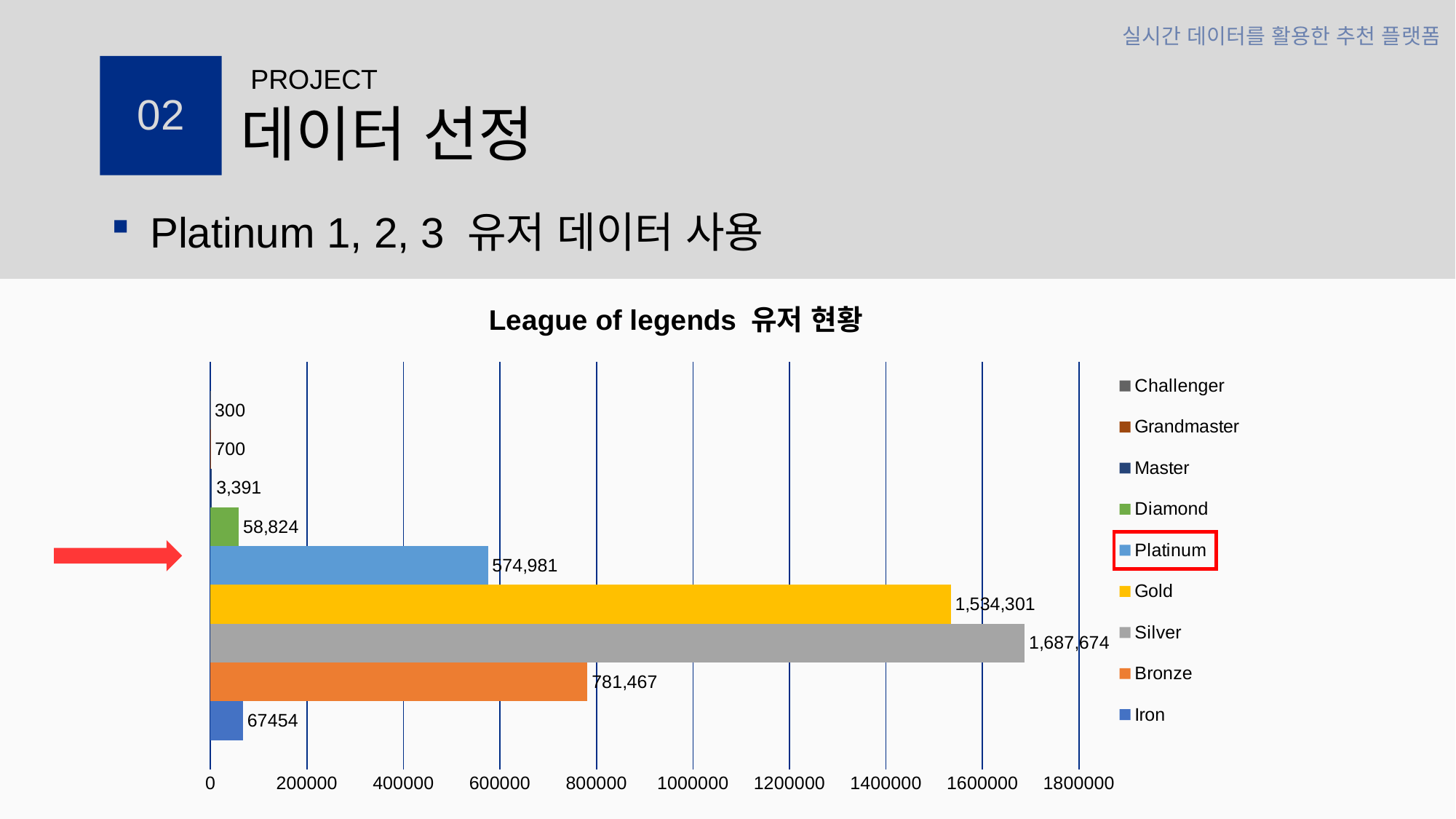

PROJECT
02
# 데이터 선정
 Platinum 1, 2, 3 유저 데이터 사용

### Chart: League of legends 유저 현황

| Category | Iron | Bronze | Silver | Gold | Platinum | Diamond | Master | Grandmaster | Challenger |
|---|---|---|---|---|---|---|---|---|---|
| 유저수 | 67454.0 | 781467.0 | 1687674.0 | 1534301.0 | 574981.0 | 58824.0 | 3391.0 | 700.0 | 300.0 |